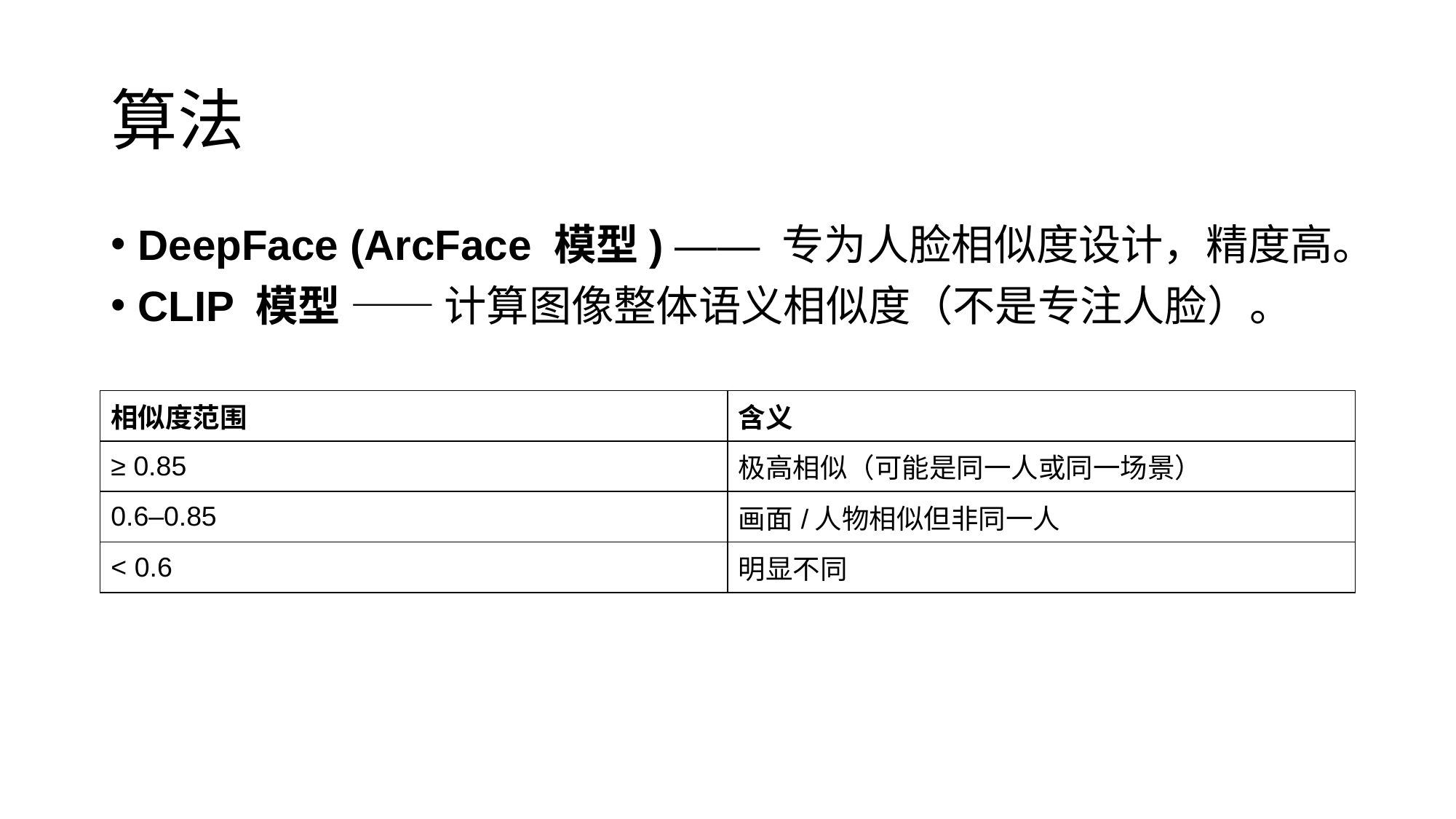

# 算法
DeepFace (ArcFace 模型) —— 专为人脸相似度设计，精度高。
CLIP 模型 —— 计算图像整体语义相似度（不是专注人脸）。

| 相似度范围 | 含义 |
| --- | --- |
| ≥ 0.85 | 极高相似（可能是同一人或同一场景） |
| 0.6–0.85 | 画面/人物相似但非同一人 |
| < 0.6 | 明显不同 |